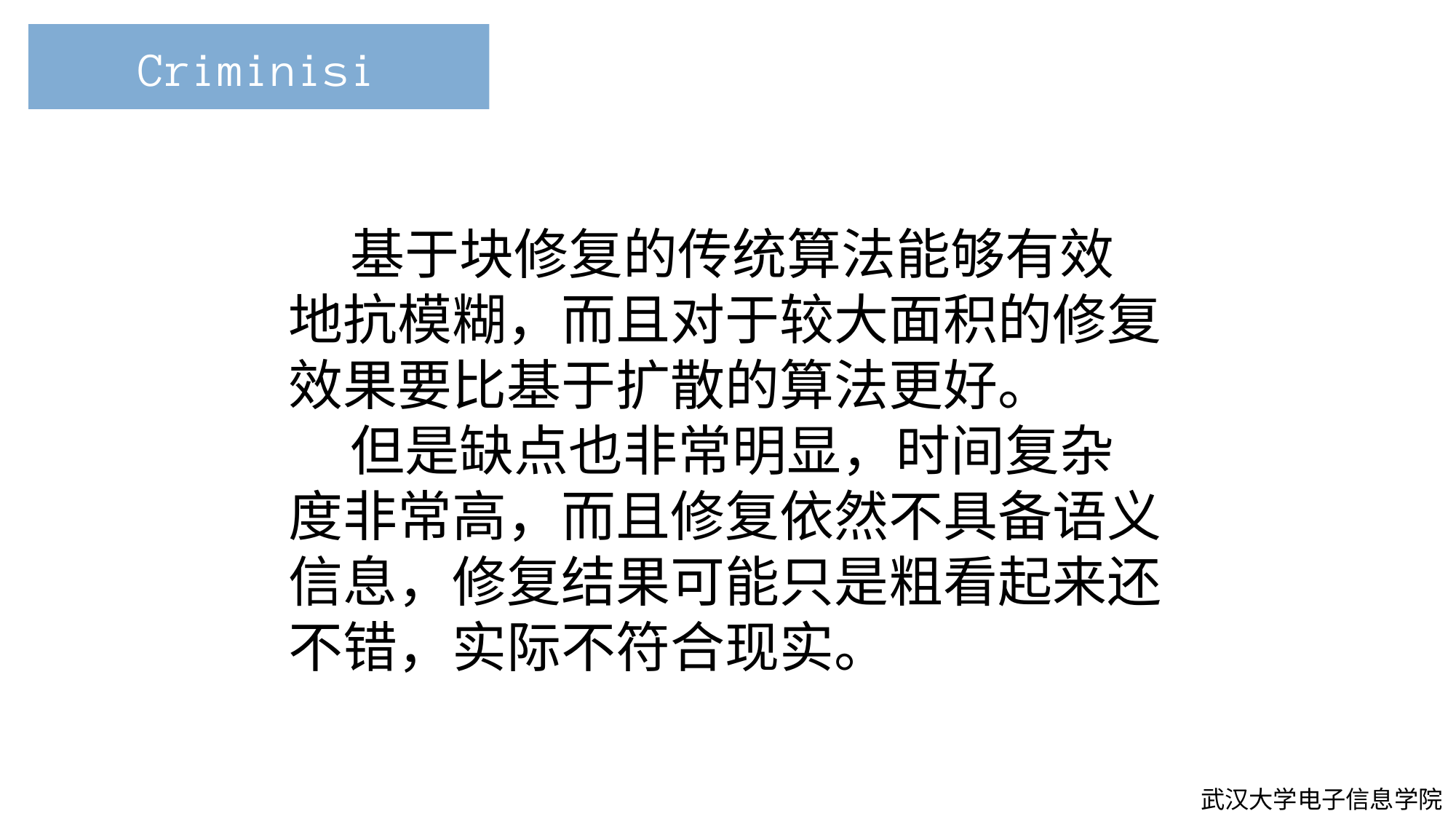

Criminisi
    基于块修复的传统算法能够有效地抗模糊，而且对于较大面积的修复效果要比基于扩散的算法更好。
    但是缺点也非常明显，时间复杂度非常高，而且修复依然不具备语义信息，修复结果可能只是粗看起来还不错，实际不符合现实。